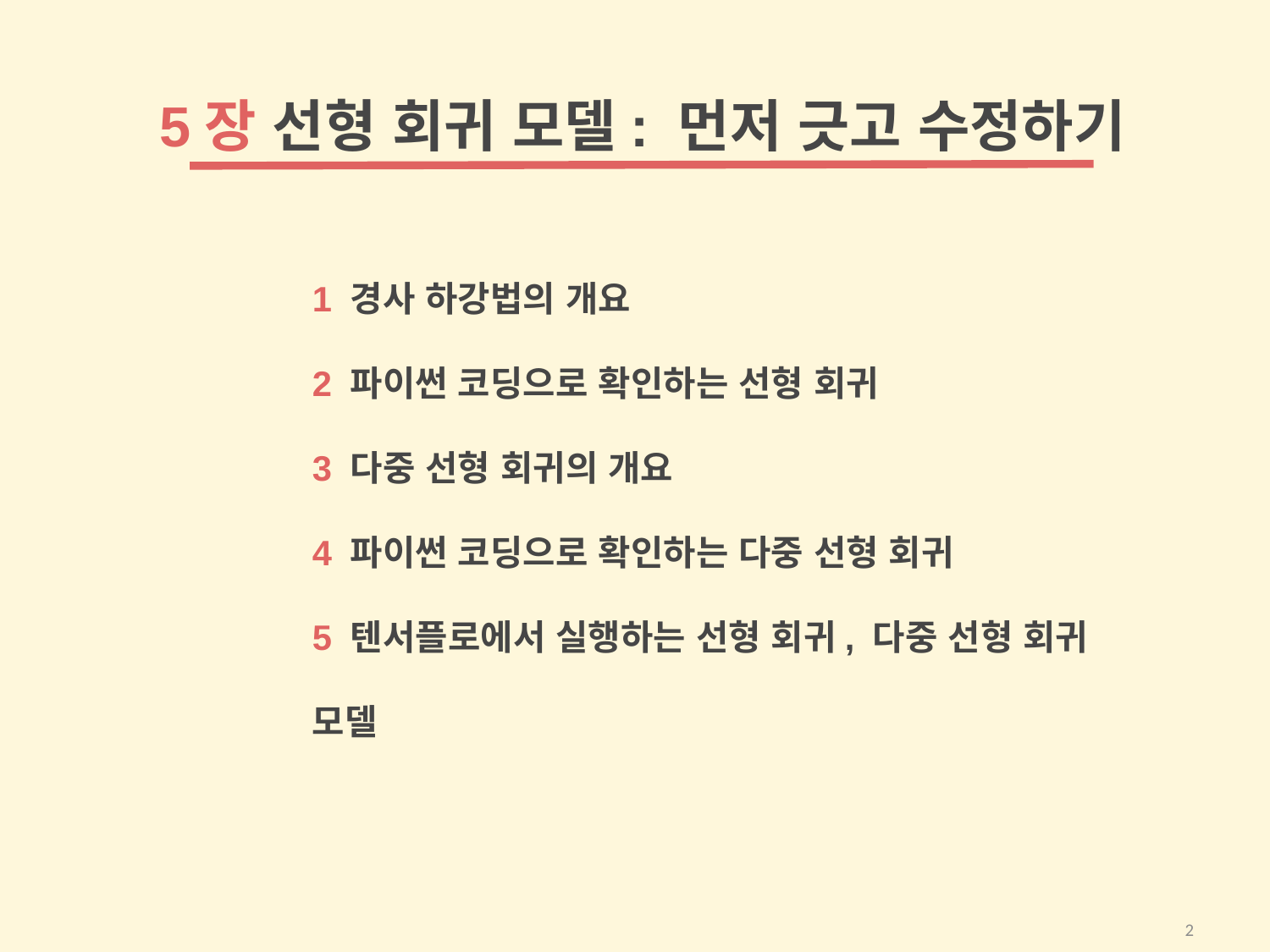

5장 선형 회귀 모델: 먼저 긋고 수정하기
1 경사 하강법의 개요
2 파이썬 코딩으로 확인하는 선형 회귀
3 다중 선형 회귀의 개요
4 파이썬 코딩으로 확인하는 다중 선형 회귀
5 텐서플로에서 실행하는 선형 회귀, 다중 선형 회귀 모델
2